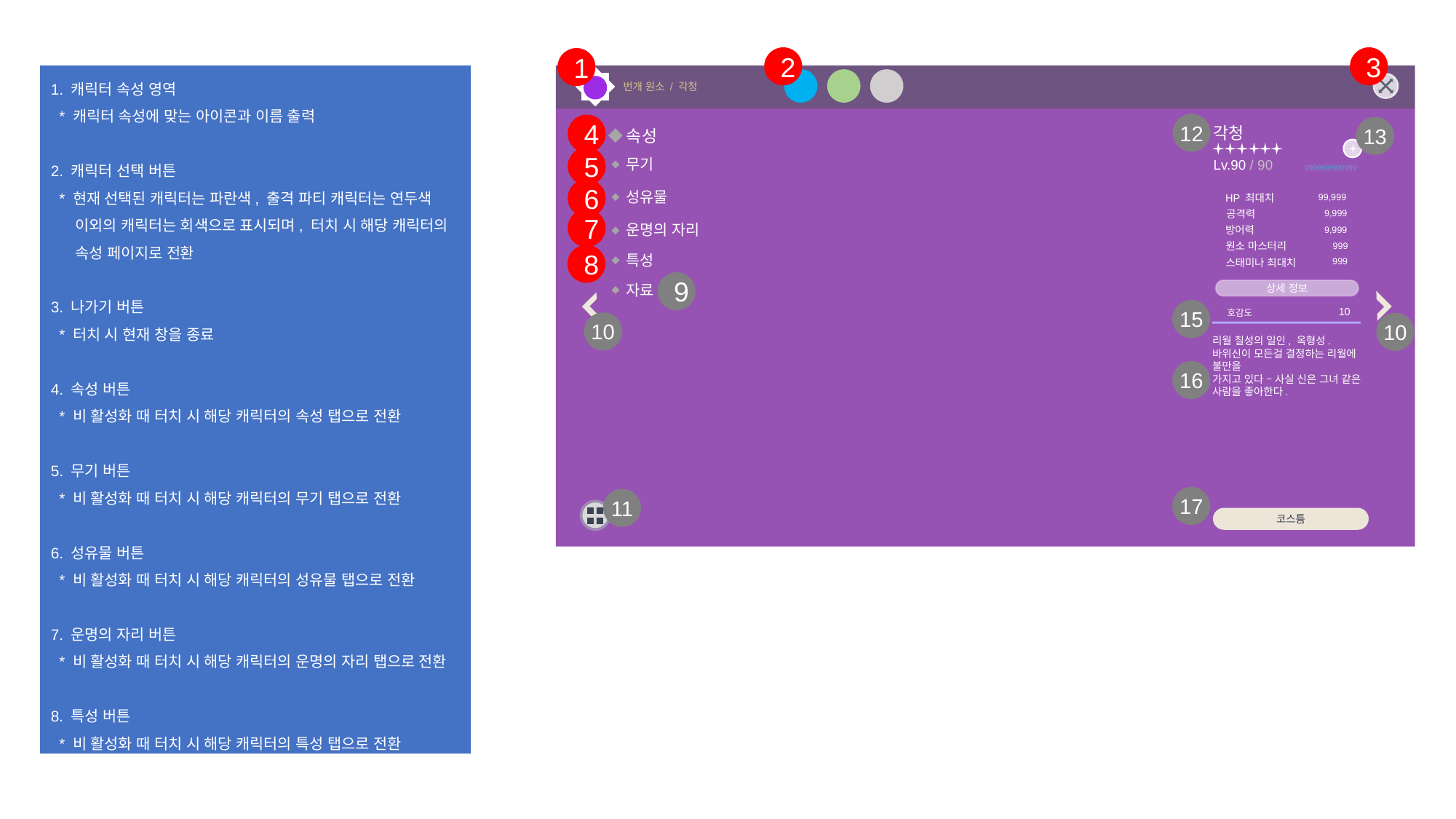

2
3
1
1. 캐릭터 속성 영역
  * 캐릭터 속성에 맞는 아이콘과 이름 출력

2. 캐릭터 선택 버튼
  * 현재 선택된 캐릭터는 파란색, 출격 파티 캐릭터는 연두색
     이외의 캐릭터는 회색으로 표시되며, 터치 시 해당 캐릭터의
     속성 페이지로 전환

3. 나가기 버튼
  * 터치 시 현재 창을 종료

4. 속성 버튼
  * 비 활성화 때 터치 시 해당 캐릭터의 속성 탭으로 전환

5. 무기 버튼
  * 비 활성화 때 터치 시 해당 캐릭터의 무기 탭으로 전환

6. 성유물 버튼
  * 비 활성화 때 터치 시 해당 캐릭터의 성유물 탭으로 전환

7. 운명의 자리 버튼
  * 비 활성화 때 터치 시 해당 캐릭터의 운명의 자리 탭으로 전환

8. 특성 버튼
  * 비 활성화 때 터치 시 해당 캐릭터의 특성 탭으로 전환

번개 원소 / 각청

12
4
13
각청
속성

5
무기
Lv.90 / 90
999999/999999

6
성유물
HP 최대치
99,999

공격력
9,999
7
운명의 자리
방어력
9,999

원소 마스터리
999
8
특성
999
스태미나 최대치

9
자료
상세 정보

15
10
호감도
10
10

리월 칠성의 일인, 옥형성. 바위신이 모든걸 결정하는 리월에 불만을
가지고 있다 – 사실 신은 그녀 같은 사람을 좋아한다.
16
17
11

코스튬